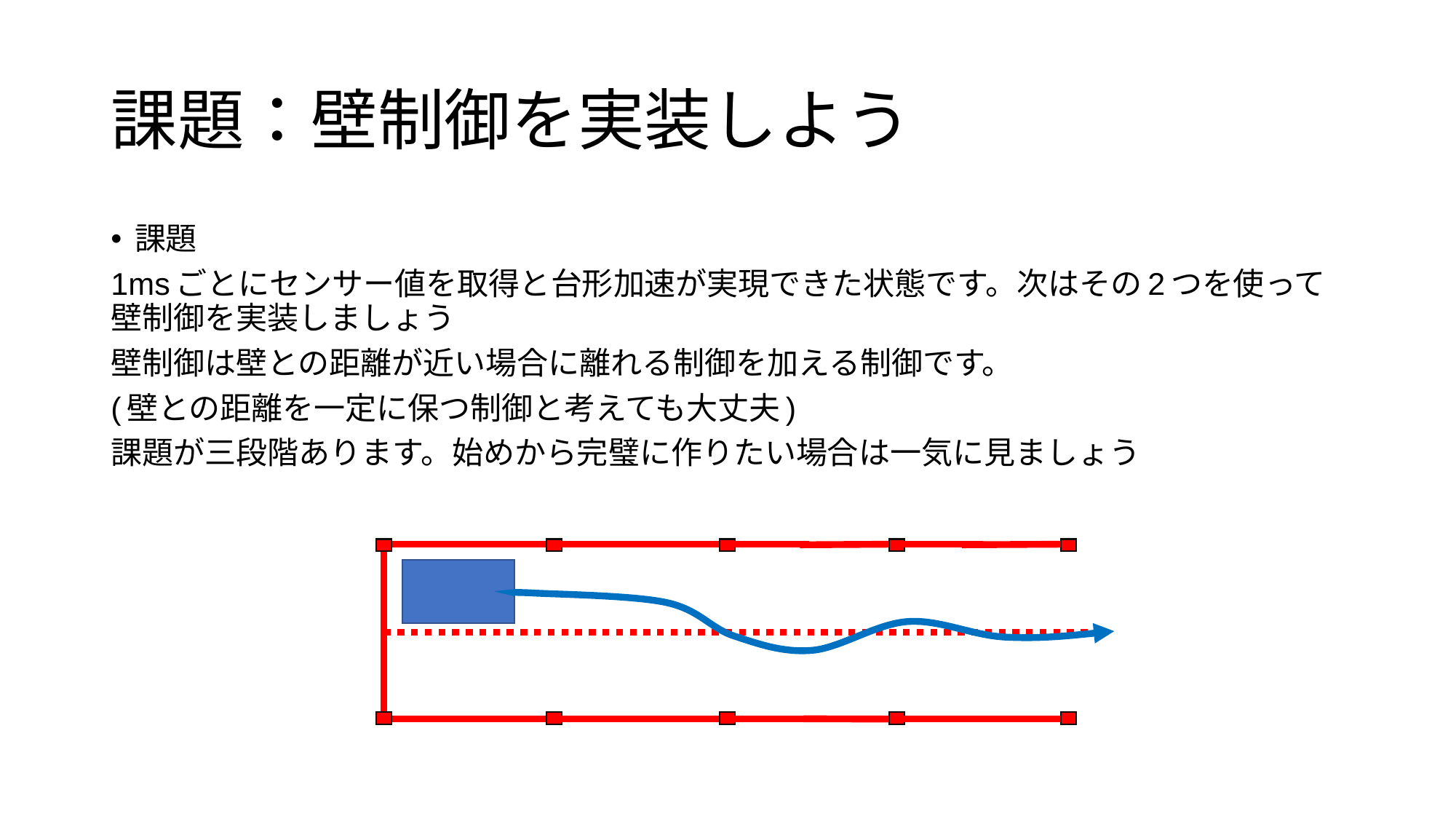

# 課題：壁制御を実装しよう
課題
1msごとにセンサー値を取得と台形加速が実現できた状態です。次はその2つを使って壁制御を実装しましょう
壁制御は壁との距離が近い場合に離れる制御を加える制御です。
(壁との距離を一定に保つ制御と考えても大丈夫)
課題が三段階あります。始めから完璧に作りたい場合は一気に見ましょう